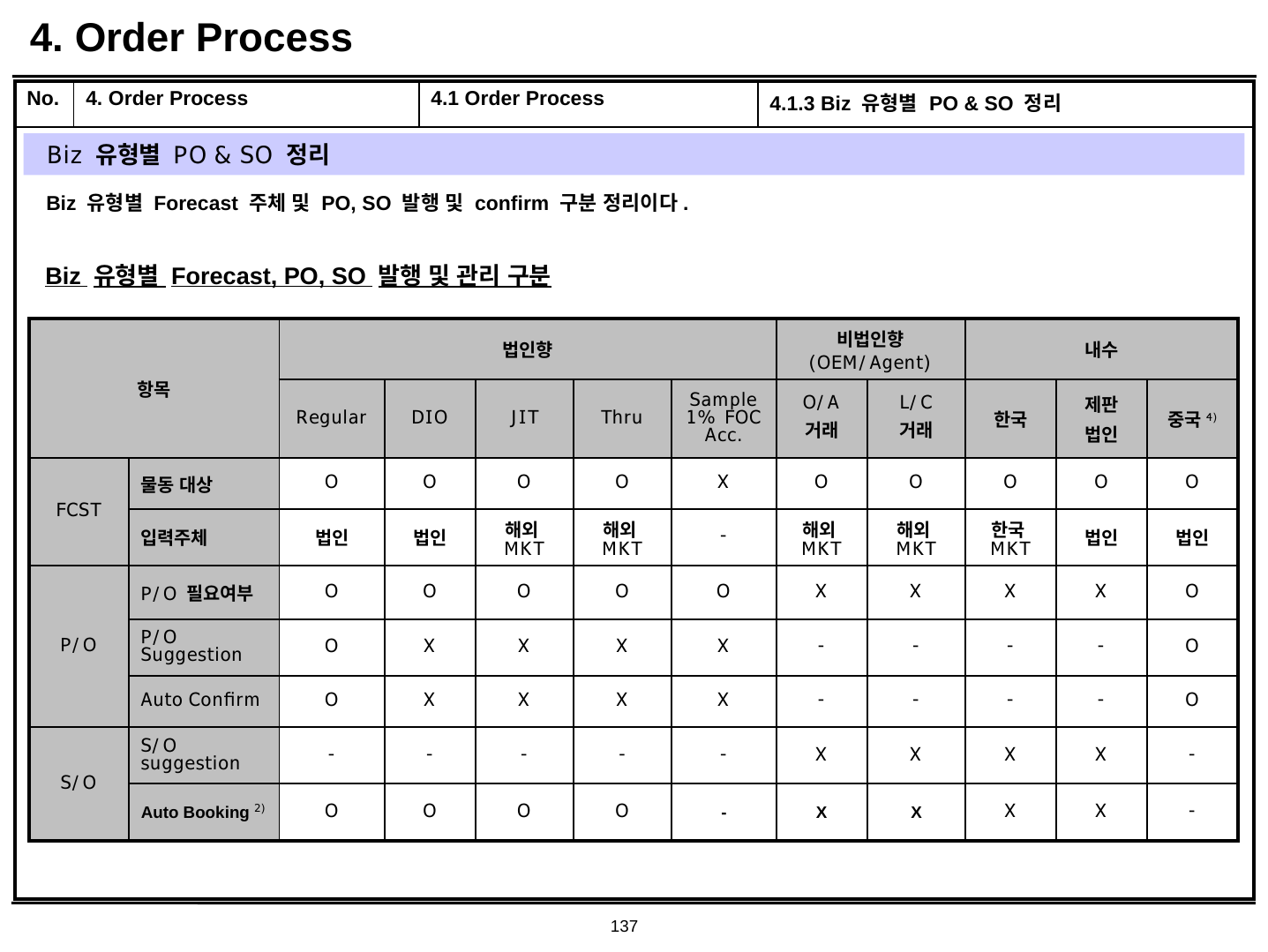

# 4. Order Process
| No. | 4. Order Process | 4.1 Order Process | 4.1.3 Biz 유형별 PO & SO 정리 |
| --- | --- | --- | --- |
|  |  |  |  |
Biz 유형별 PO & SO 정리
Biz 유형별 Forecast 주체 및 PO, SO 발행 및 confirm 구분 정리이다.
Biz 유형별 Forecast, PO, SO 발행 및 관리 구분
| 항목 |  | 법인향 |  |  |  |  | 비법인향 (OEM/Agent) |  | 내수 |  |  |
| --- | --- | --- | --- | --- | --- | --- | --- | --- | --- | --- | --- |
|  |  | Regular | DIO | JIT | Thru | Sample 1% FOC Acc. | O/A 거래 | L/C 거래 | 한국 | 제판 법인 | 중국4) |
| FCST | 물동 대상 | O | O | O | O | X | O | O | O | O | O |
|  | 입력주체 | 법인 | 법인 | 해외MKT | 해외MKT | - | 해외MKT | 해외MKT | 한국MKT | 법인 | 법인 |
| P/O | P/O 필요여부 | O | O | O | O | O | X | X | X | X | O |
|  | P/O Suggestion | O | X | X | X | X | - | - | - | - | O |
|  | Auto Confirm | O | X | X | X | X | - | - | - | - | O |
| S/O | S/O suggestion | - | - | - | - | - | X | X | X | X | - |
|  | Auto Booking 2) | O | O | O | O | - | X | X | X | X | - |
137